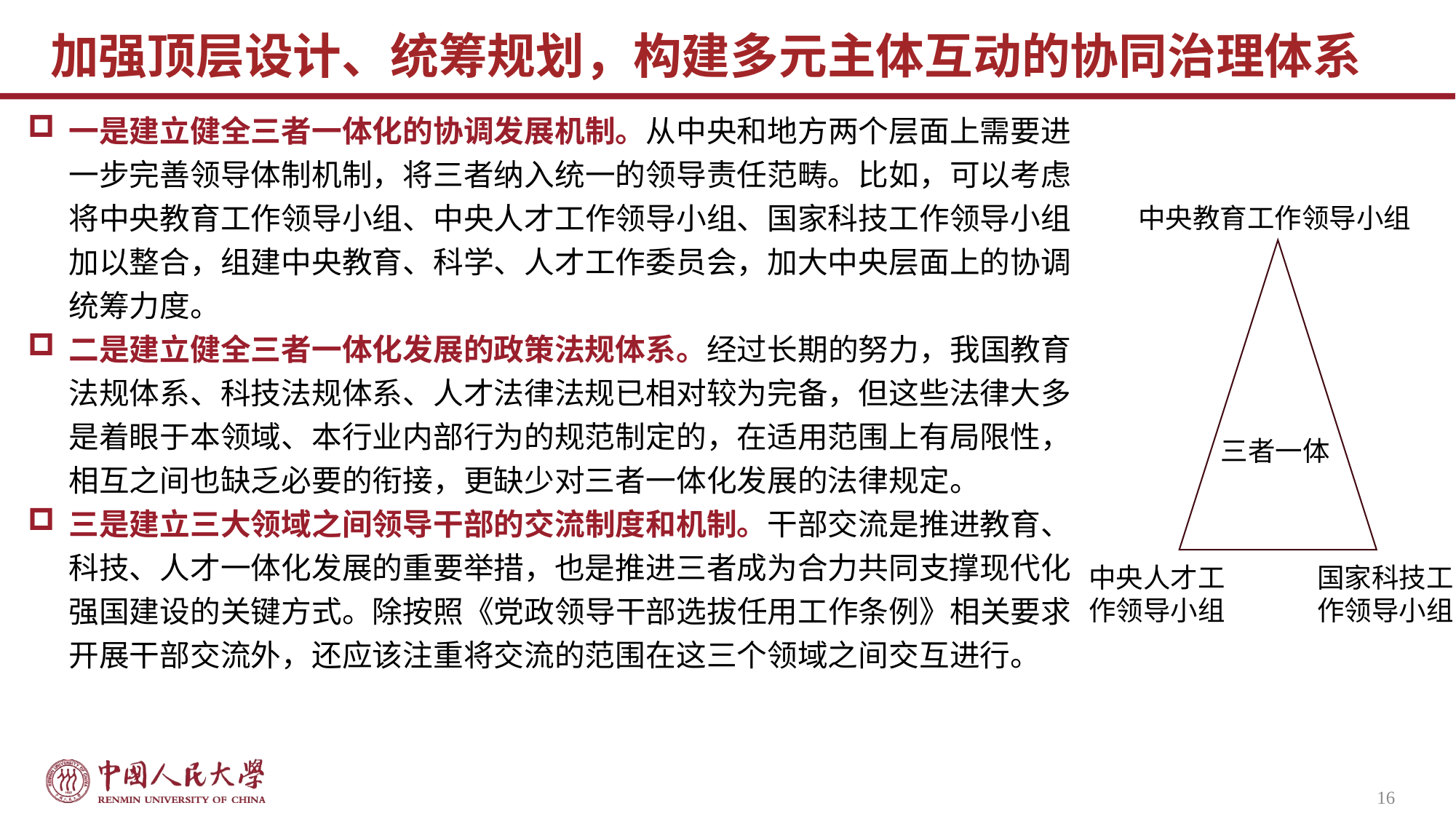

# 加强顶层设计、统筹规划，构建多元主体互动的协同治理体系
一是建立健全三者一体化的协调发展机制。从中央和地方两个层面上需要进一步完善领导体制机制，将三者纳入统一的领导责任范畴。比如，可以考虑将中央教育工作领导小组、中央人才工作领导小组、国家科技工作领导小组加以整合，组建中央教育、科学、人才工作委员会，加大中央层面上的协调统筹力度。
二是建立健全三者一体化发展的政策法规体系。经过长期的努力，我国教育法规体系、科技法规体系、人才法律法规已相对较为完备，但这些法律大多是着眼于本领域、本行业内部行为的规范制定的，在适用范围上有局限性，相互之间也缺乏必要的衔接，更缺少对三者一体化发展的法律规定。
三是建立三大领域之间领导干部的交流制度和机制。干部交流是推进教育、科技、人才一体化发展的重要举措，也是推进三者成为合力共同支撑现代化强国建设的关键方式。除按照《党政领导干部选拔任用工作条例》相关要求开展干部交流外，还应该注重将交流的范围在这三个领域之间交互进行。
中央教育工作领导小组

三者一体
国家科技工作领导小组
中央人才工作领导小组
16